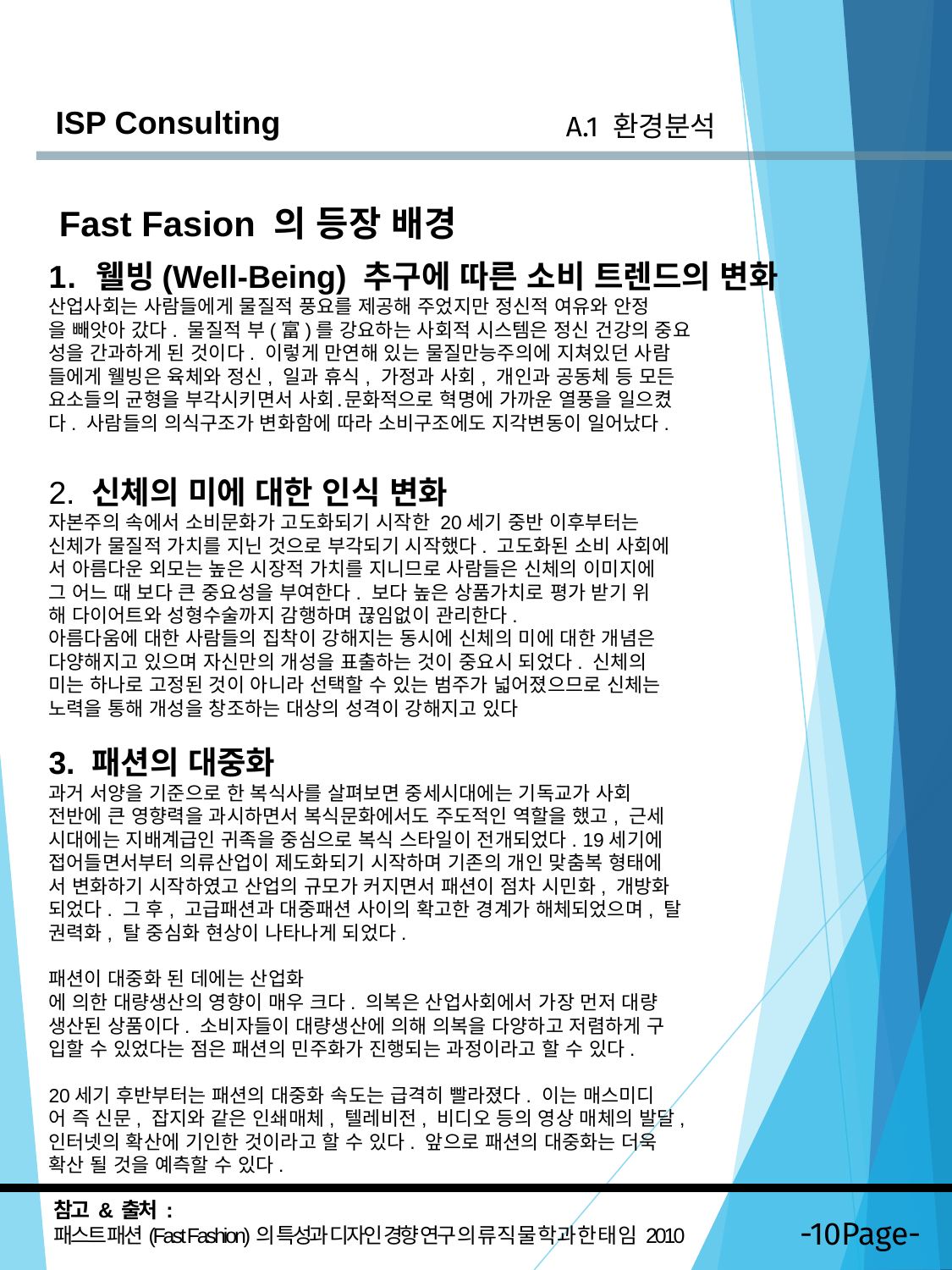

ISP Consulting
A.1 환경분석
Fast Fasion 의 등장 배경
웰빙(Well-Being) 추구에 따른 소비 트렌드의 변화
산업사회는 사람들에게 물질적 풍요를 제공해 주었지만 정신적 여유와 안정
을 빼앗아 갔다. 물질적 부(富)를 강요하는 사회적 시스템은 정신 건강의 중요
성을 간과하게 된 것이다. 이렇게 만연해 있는 물질만능주의에 지쳐있던 사람
들에게 웰빙은 육체와 정신, 일과 휴식, 가정과 사회, 개인과 공동체 등 모든
요소들의 균형을 부각시키면서 사회․문화적으로 혁명에 가까운 열풍을 일으켰
다. 사람들의 의식구조가 변화함에 따라 소비구조에도 지각변동이 일어났다.

2. 신체의 미에 대한 인식 변화
자본주의 속에서 소비문화가 고도화되기 시작한 20세기 중반 이후부터는
신체가 물질적 가치를 지닌 것으로 부각되기 시작했다. 고도화된 소비 사회에
서 아름다운 외모는 높은 시장적 가치를 지니므로 사람들은 신체의 이미지에
그 어느 때 보다 큰 중요성을 부여한다. 보다 높은 상품가치로 평가 받기 위
해 다이어트와 성형수술까지 감행하며 끊임없이 관리한다.
아름다움에 대한 사람들의 집착이 강해지는 동시에 신체의 미에 대한 개념은
다양해지고 있으며 자신만의 개성을 표출하는 것이 중요시 되었다. 신체의
미는 하나로 고정된 것이 아니라 선택할 수 있는 범주가 넓어졌으므로 신체는
노력을 통해 개성을 창조하는 대상의 성격이 강해지고 있다

3. 패션의 대중화
과거 서양을 기준으로 한 복식사를 살펴보면 중세시대에는 기독교가 사회
전반에 큰 영향력을 과시하면서 복식문화에서도 주도적인 역할을 했고, 근세
시대에는 지배계급인 귀족을 중심으로 복식 스타일이 전개되었다. 19세기에
접어들면서부터 의류산업이 제도화되기 시작하며 기존의 개인 맞춤복 형태에
서 변화하기 시작하였고 산업의 규모가 커지면서 패션이 점차 시민화, 개방화
되었다. 그 후, 고급패션과 대중패션 사이의 확고한 경계가 해체되었으며, 탈
권력화, 탈 중심화 현상이 나타나게 되었다.

패션이 대중화 된 데에는 산업화
에 의한 대량생산의 영향이 매우 크다. 의복은 산업사회에서 가장 먼저 대량
생산된 상품이다. 소비자들이 대량생산에 의해 의복을 다양하고 저렴하게 구
입할 수 있었다는 점은 패션의 민주화가 진행되는 과정이라고 할 수 있다.

20세기 후반부터는 패션의 대중화 속도는 급격히 빨라졌다. 이는 매스미디
어 즉 신문, 잡지와 같은 인쇄매체, 텔레비전, 비디오 등의 영상 매체의 발달,
인터넷의 확산에 기인한 것이라고 할 수 있다. 앞으로 패션의 대중화는 더욱
확산 될 것을 예측할 수 있다.

참고 & 출처 :
패스트 패션(Fast Fashion)의 특성과 디자인 경향 연구 의 류 직 물 학 과 한 태 임 2010
-10Page-